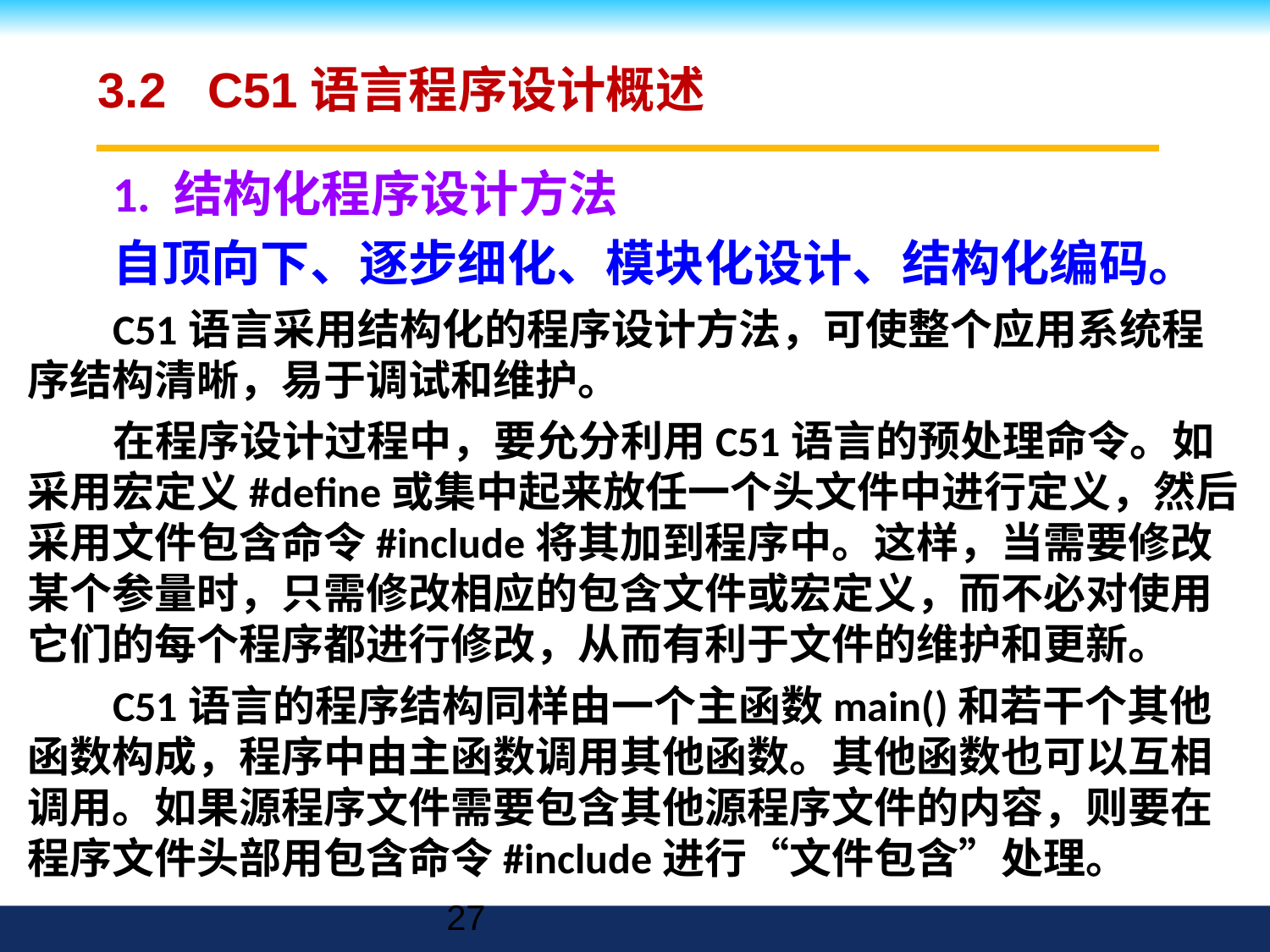

# 3.2   C51语言程序设计概述
1. 结构化程序设计方法
自顶向下、逐步细化、模块化设计、结构化编码。
C51语言采用结构化的程序设计方法，可使整个应用系统程序结构清晰，易于调试和维护。
在程序设计过程中，要允分利用C51语言的预处理命令。如采用宏定义#define或集中起来放任一个头文件中进行定义，然后采用文件包含命令#include将其加到程序中。这样，当需要修改某个参量时，只需修改相应的包含文件或宏定义，而不必对使用它们的每个程序都进行修改，从而有利于文件的维护和更新。
C51语言的程序结构同样由一个主函数main()和若干个其他函数构成，程序中由主函数调用其他函数。其他函数也可以互相调用。如果源程序文件需要包含其他源程序文件的内容，则要在程序文件头部用包含命令#include进行“文件包含”处理。
27